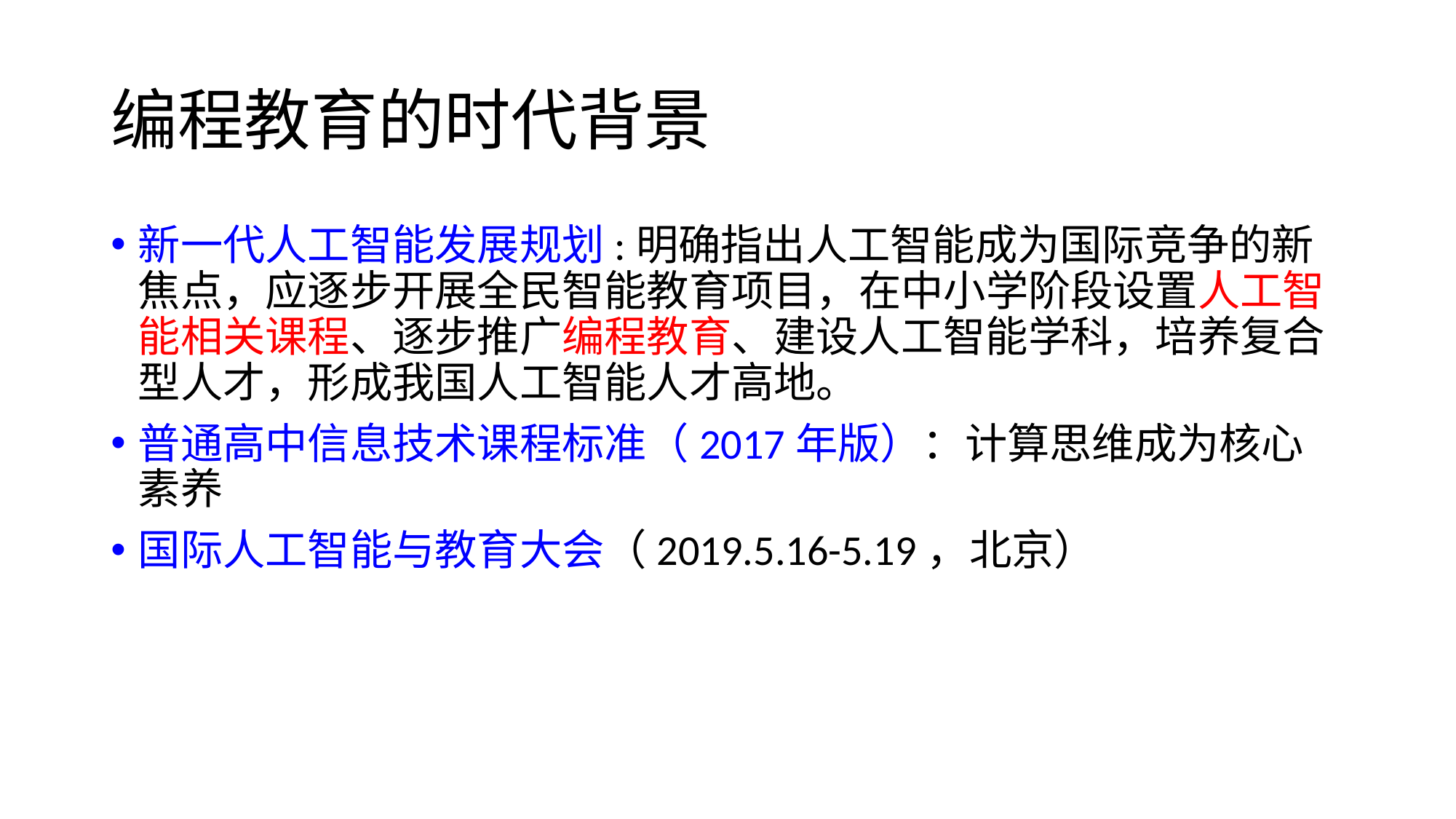

# 编程教育的时代背景
新一代人工智能发展规划:明确指出人工智能成为国际竞争的新焦点，应逐步开展全民智能教育项目，在中小学阶段设置人工智能相关课程、逐步推广编程教育、建设人工智能学科，培养复合型人才，形成我国人工智能人才高地。
普通高中信息技术课程标准（2017年版）：计算思维成为核心素养
国际人工智能与教育大会（2019.5.16-5.19，北京）